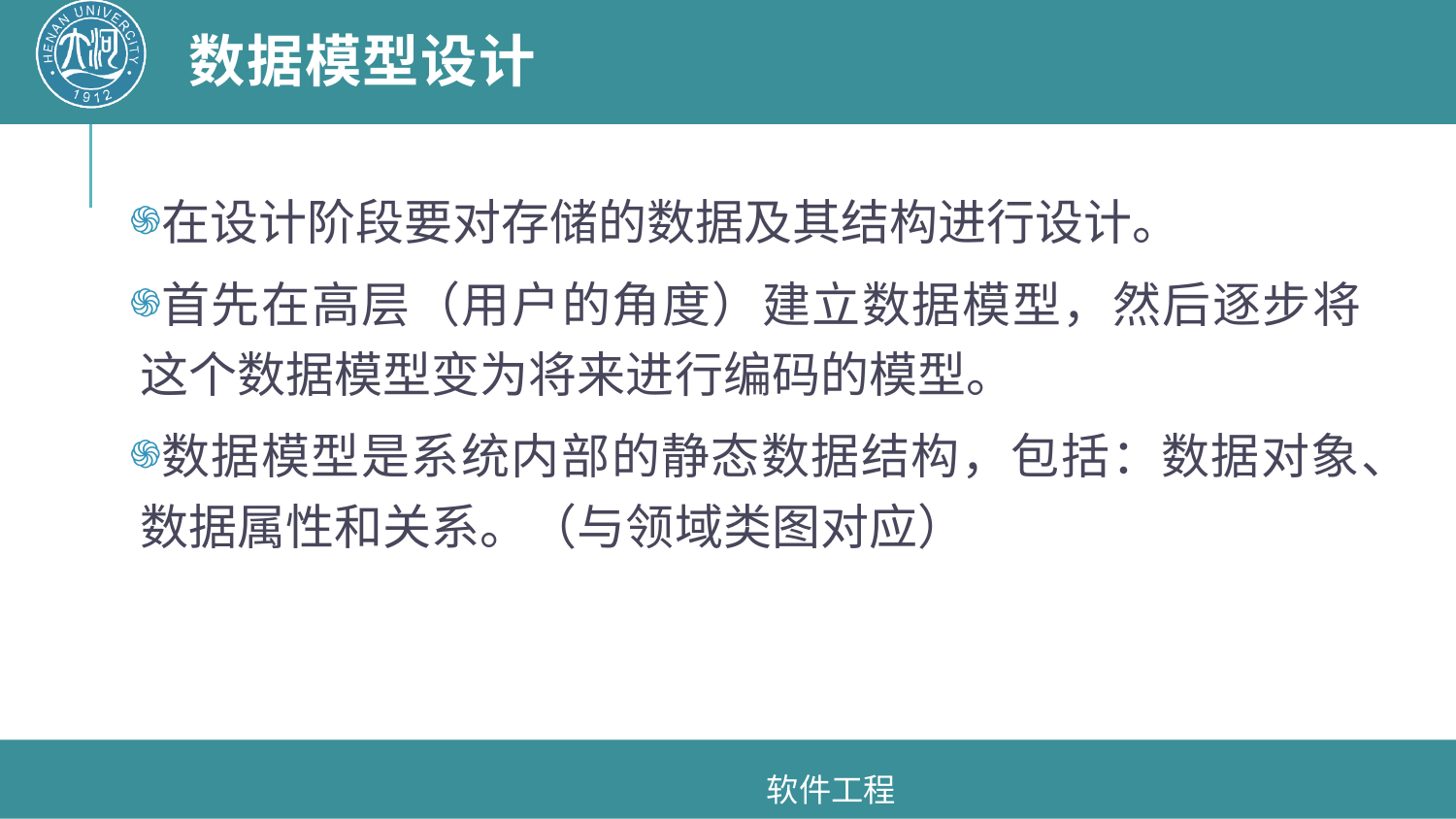

# 数据模型设计
在设计阶段要对存储的数据及其结构进行设计。
首先在高层（用户的角度）建立数据模型，然后逐步将这个数据模型变为将来进行编码的模型。
数据模型是系统内部的静态数据结构，包括：数据对象、数据属性和关系。（与领域类图对应）

软件工程
13